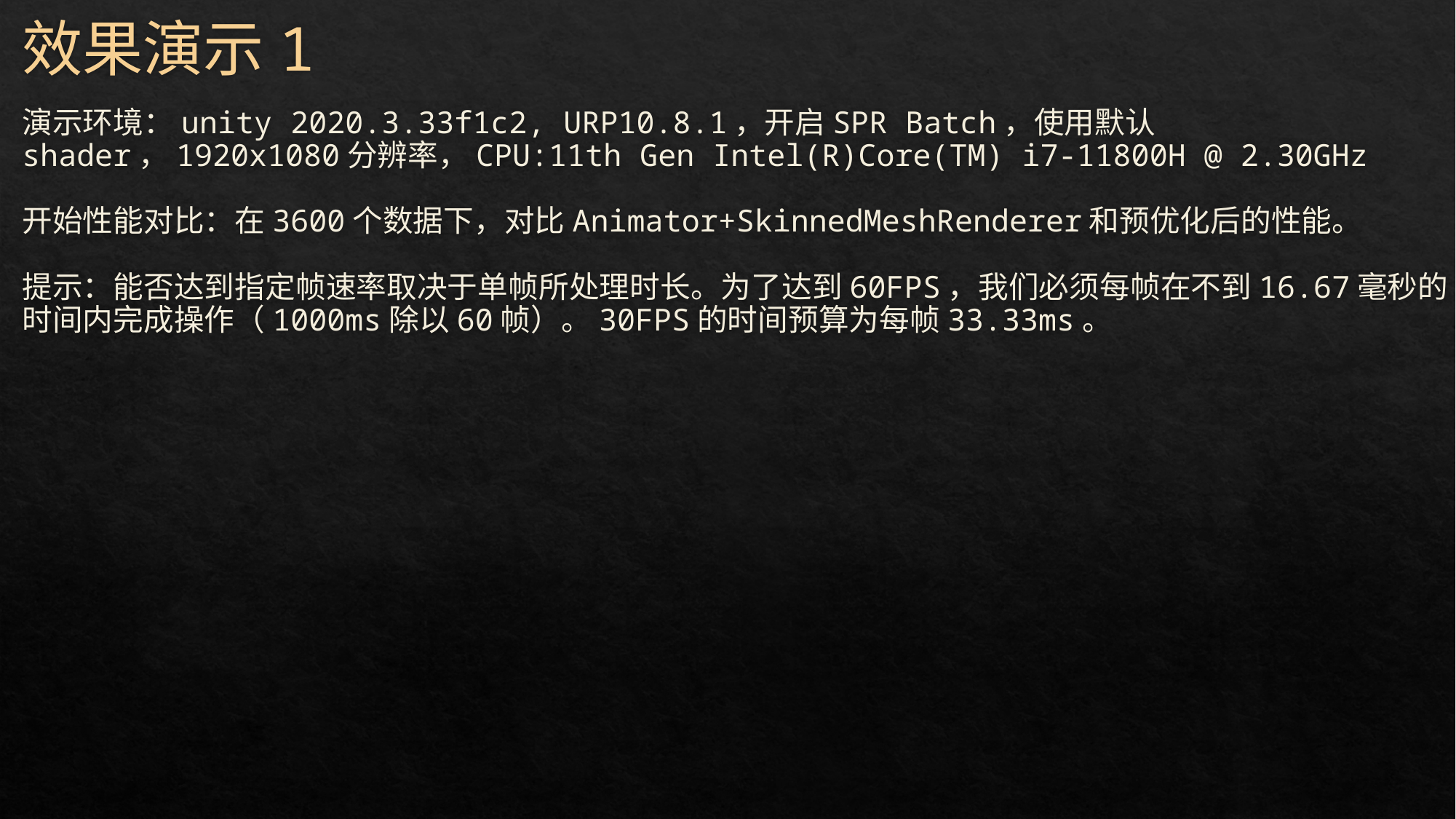

# 效果演示1
演示环境：unity 2020.3.33f1c2, URP10.8.1，开启SPR Batch，使用默认shader，1920x1080分辨率，CPU:11th Gen Intel(R)Core(TM) i7-11800H @ 2.30GHz

开始性能对比：在3600个数据下，对比Animator+SkinnedMeshRenderer和预优化后的性能。

提示：能否达到指定帧速率取决于单帧所处理时长。为了达到60FPS，我们必须每帧在不到16.67毫秒的时间内完成操作（1000ms除以60帧）。30FPS的时间预算为每帧33.33ms。